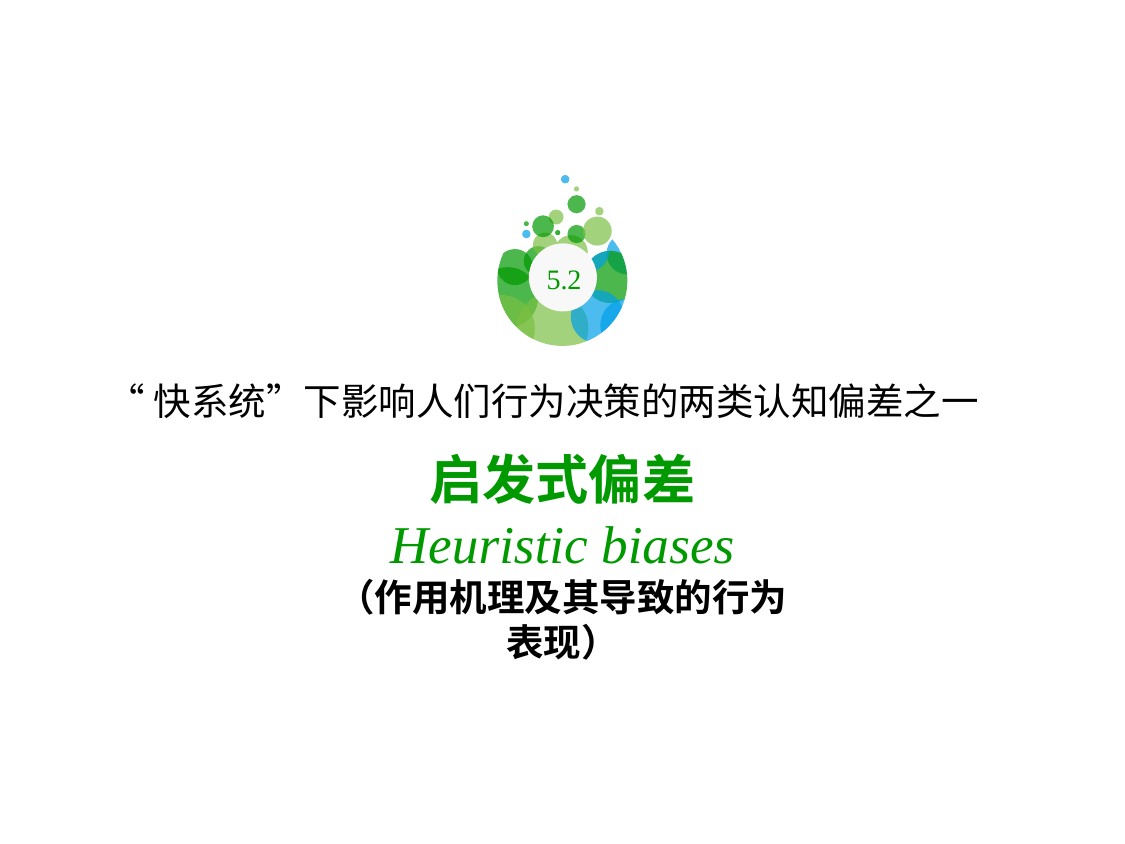

5.2
“快系统”下影响人们行为决策的两类认知偏差之一
启发式偏差
Heuristic biases
（作用机理及其导致的行为表现）
15